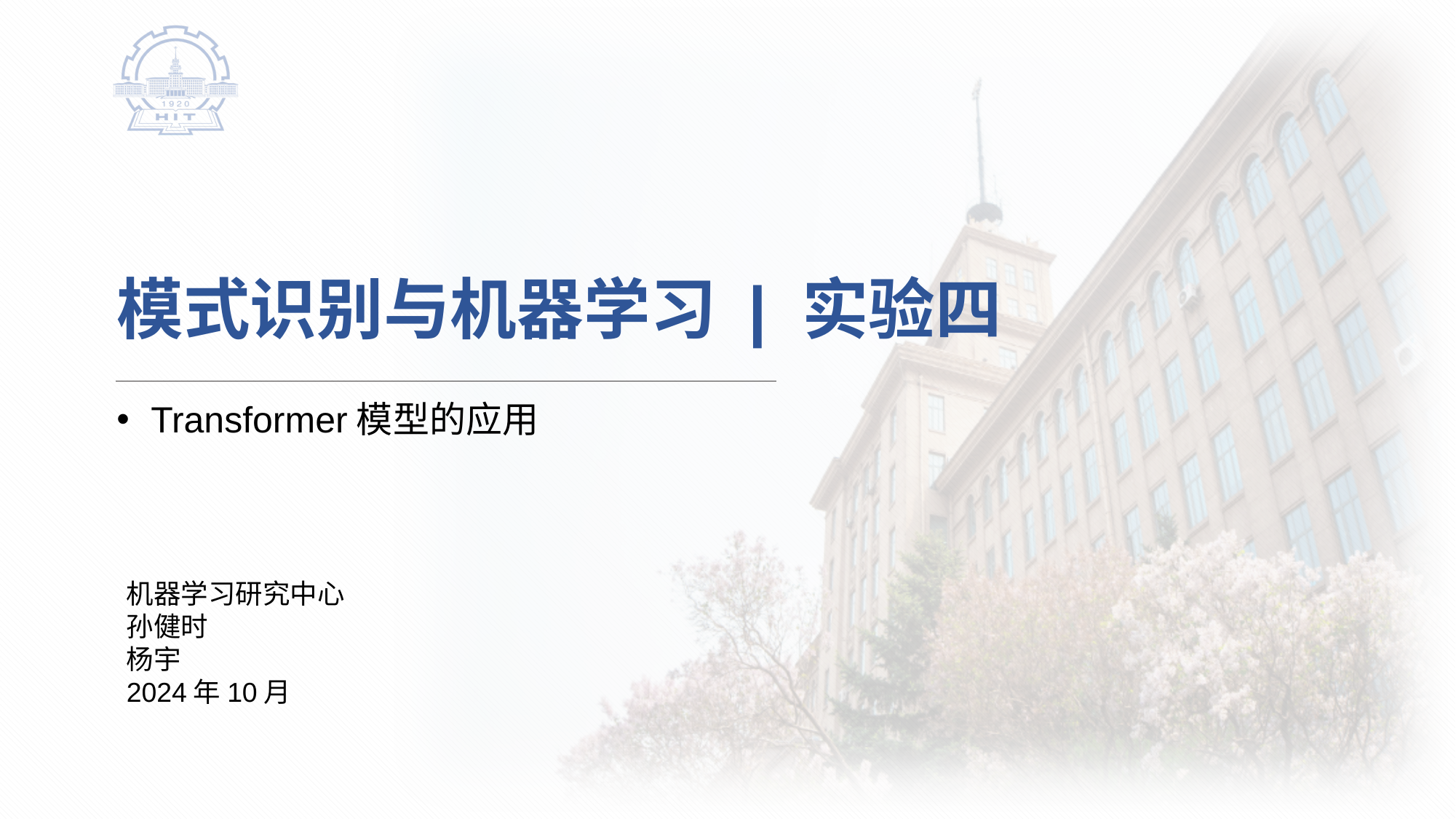

# 模式识别与机器学习 | 实验四
Transformer模型的应用
机器学习研究中心
孙健时
杨宇
2024年10月